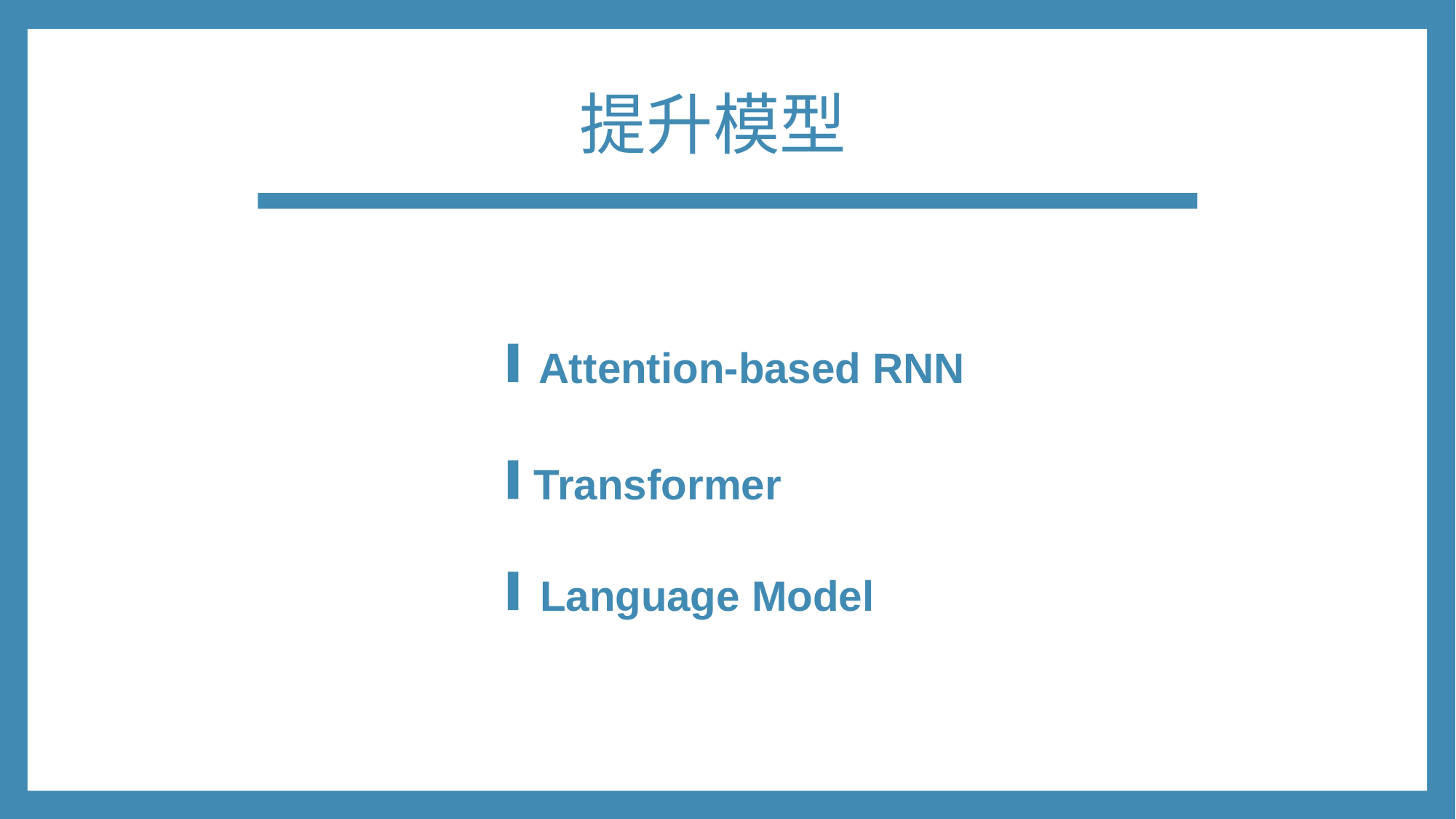

# 提升模型

Attention-based RNN

Transformer

Language Model